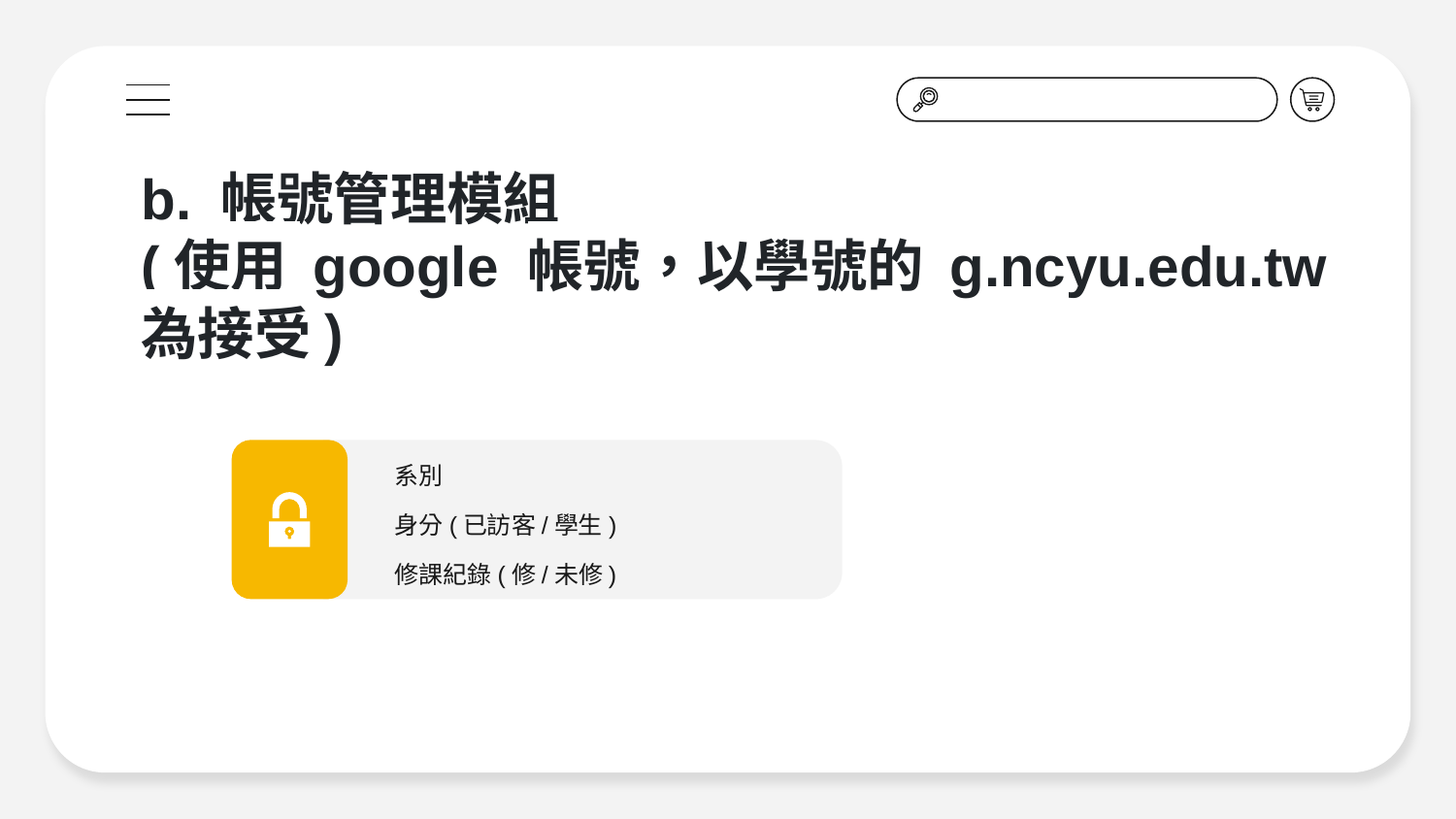

# b. 帳號管理模組
(使用 google 帳號，以學號的 g.ncyu.edu.tw 為接受)

系別
身分(已訪客/學生)
修課紀錄(修/未修)